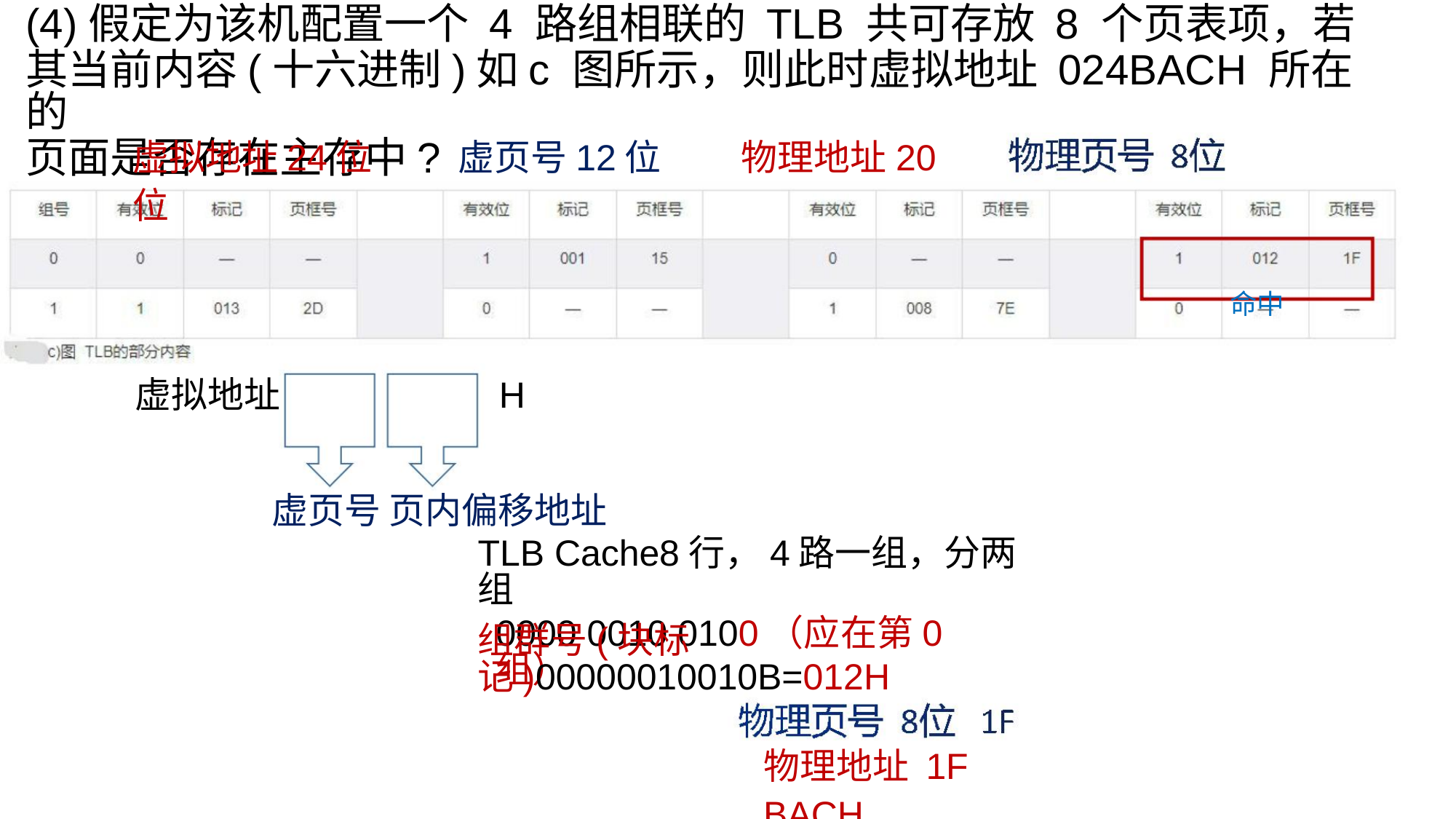

(4)假定为该机配置一个 4 路组相联的 TLB 共可存放 8 个页表项，若
其当前内容(十六进制)如c 图所示，则此时虚拟地址 024BACH 所在的
页面是否存在主存中?
虚拟地址24位 虚页号12位 物理地址20位
命中
虚拟地址
H
虚页号 页内偏移地址
TLB Cache8行，4路一组，分两组
0000 0010 0100（应在第0组）
组群号(块标记)00000010010B=012H
物理地址 1F BACH